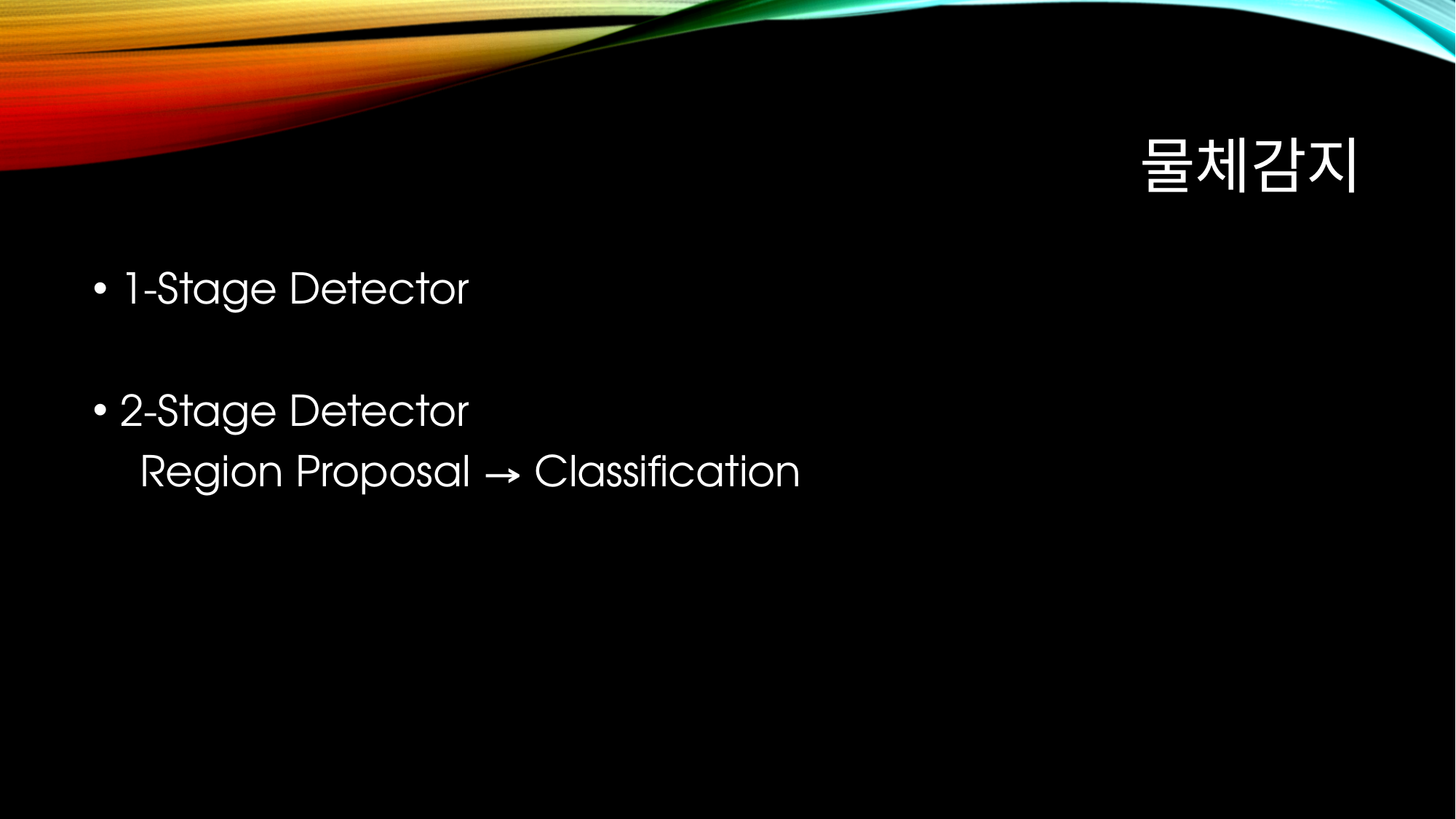

# 물체감지
1-Stage Detector

2-Stage Detector
    Region Proposal → Classification